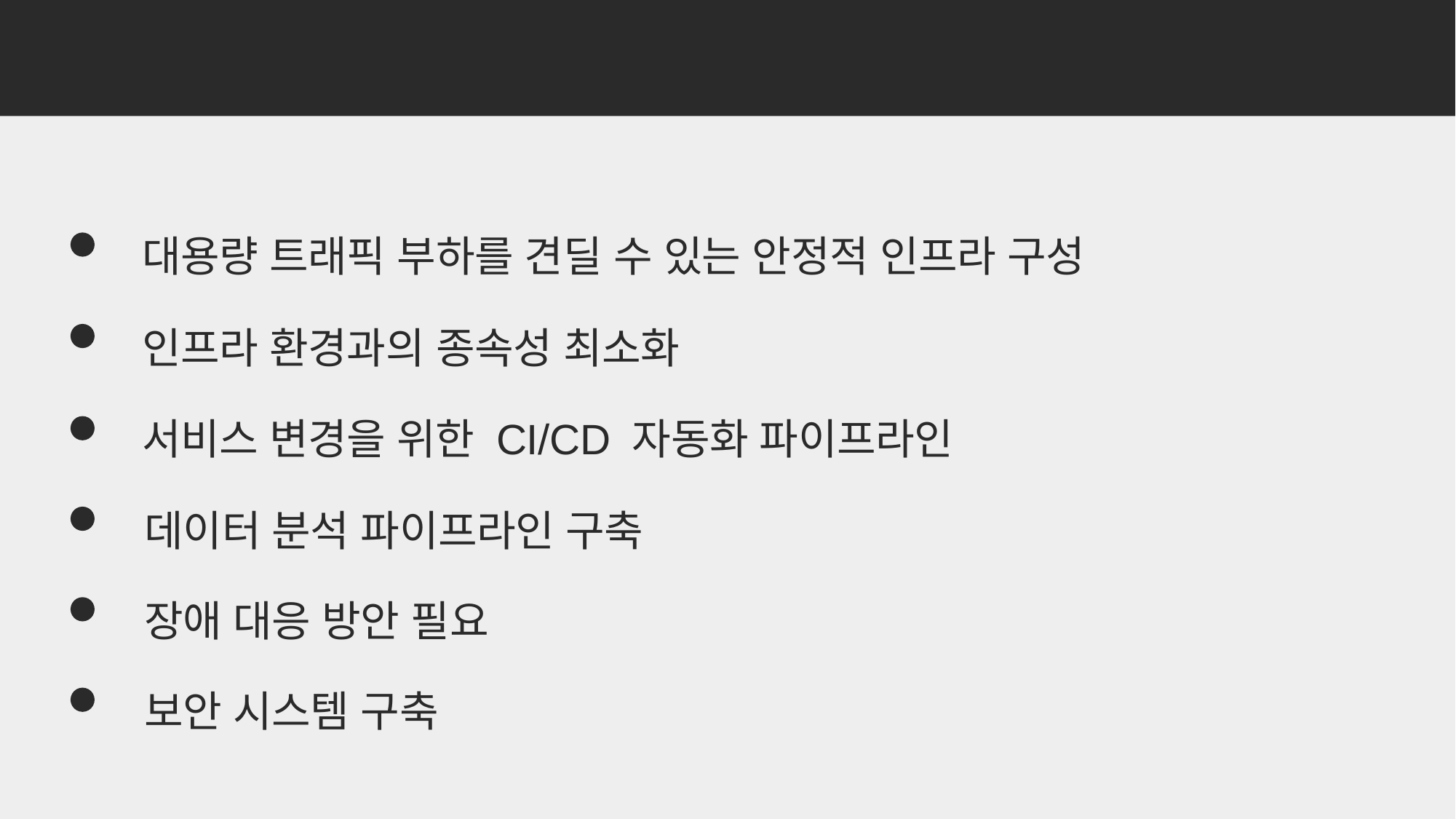

02. 요구사항

대용량 트래픽 부하를 견딜 수 있는 안정적 인프라 구성

인프라 환경과의 종속성 최소화

서비스 변경을 위한 CI/CD 자동화 파이프라인

데이터 분석 파이프라인 구축

장애 대응 방안 필요

보안 시스템 구축